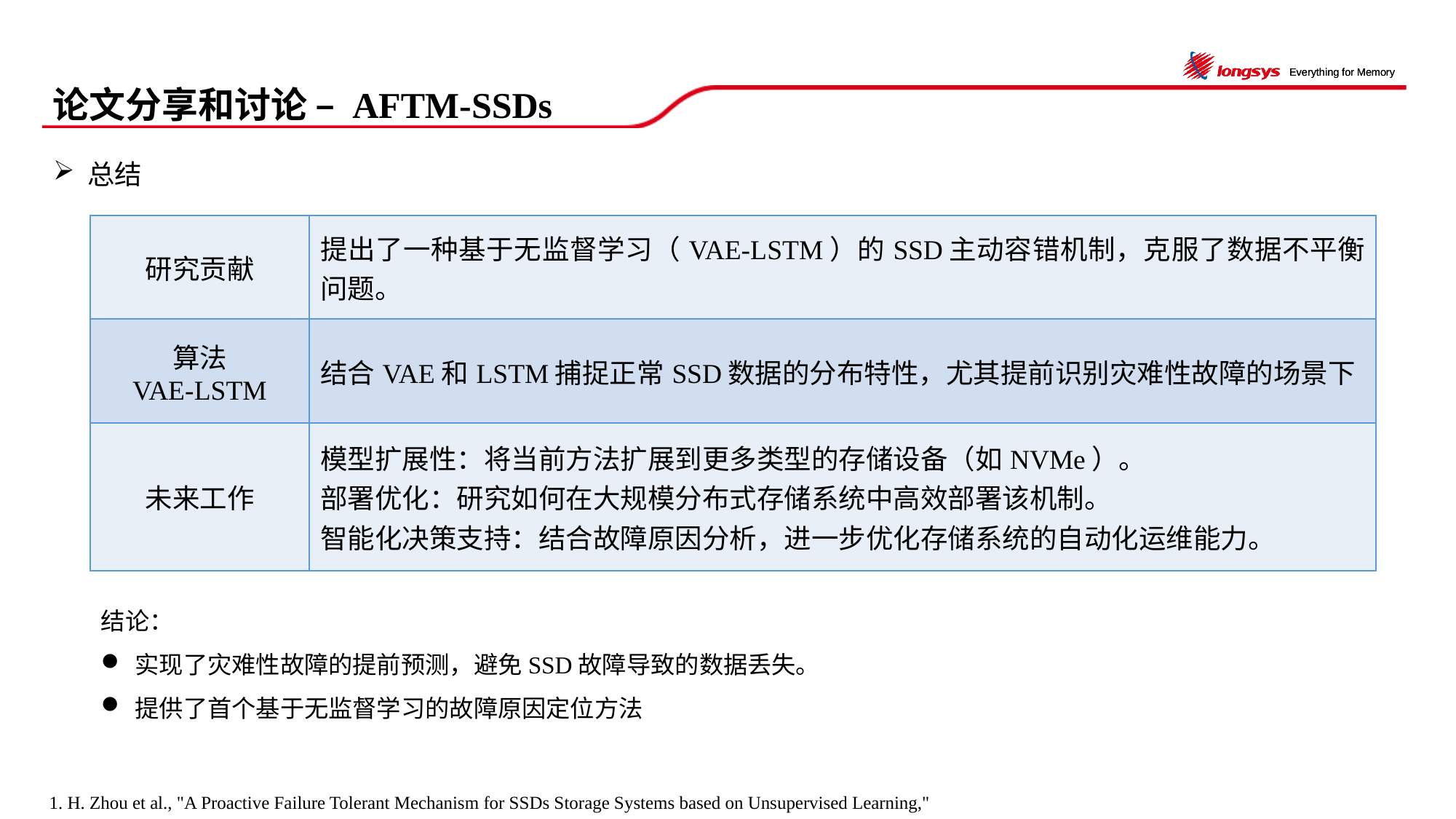

# 论文分享和讨论 – AFTM-SSDs
总结
| 研究贡献 | 提出了一种基于无监督学习（VAE-LSTM）的SSD主动容错机制，克服了数据不平衡问题。 |
| --- | --- |
| 算法 VAE-LSTM | 结合VAE和LSTM捕捉正常SSD数据的分布特性，尤其提前识别灾难性故障的场景下 |
| 未来工作 | 模型扩展性：将当前方法扩展到更多类型的存储设备（如NVMe）。 部署优化：研究如何在大规模分布式存储系统中高效部署该机制。 智能化决策支持：结合故障原因分析，进一步优化存储系统的自动化运维能力。 |
结论：
实现了灾难性故障的提前预测，避免SSD故障导致的数据丢失。
提供了首个基于无监督学习的故障原因定位方法
1. H. Zhou et al., "A Proactive Failure Tolerant Mechanism for SSDs Storage Systems based on Unsupervised Learning,"